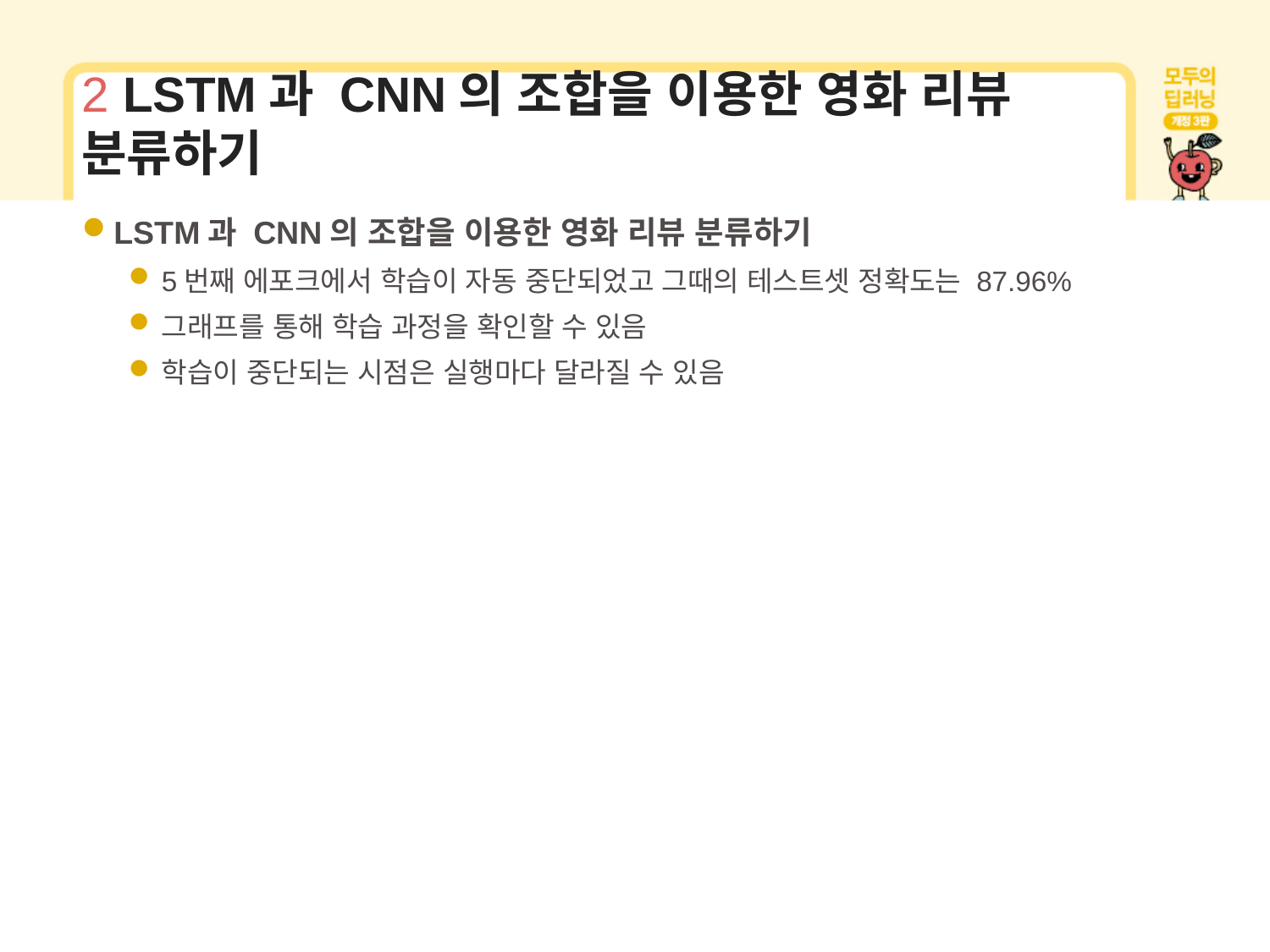

# 2 LSTM과 CNN의 조합을 이용한 영화 리뷰 분류하기
LSTM과 CNN의 조합을 이용한 영화 리뷰 분류하기
5번째 에포크에서 학습이 자동 중단되었고 그때의 테스트셋 정확도는 87.96%
그래프를 통해 학습 과정을 확인할 수 있음
학습이 중단되는 시점은 실행마다 달라질 수 있음